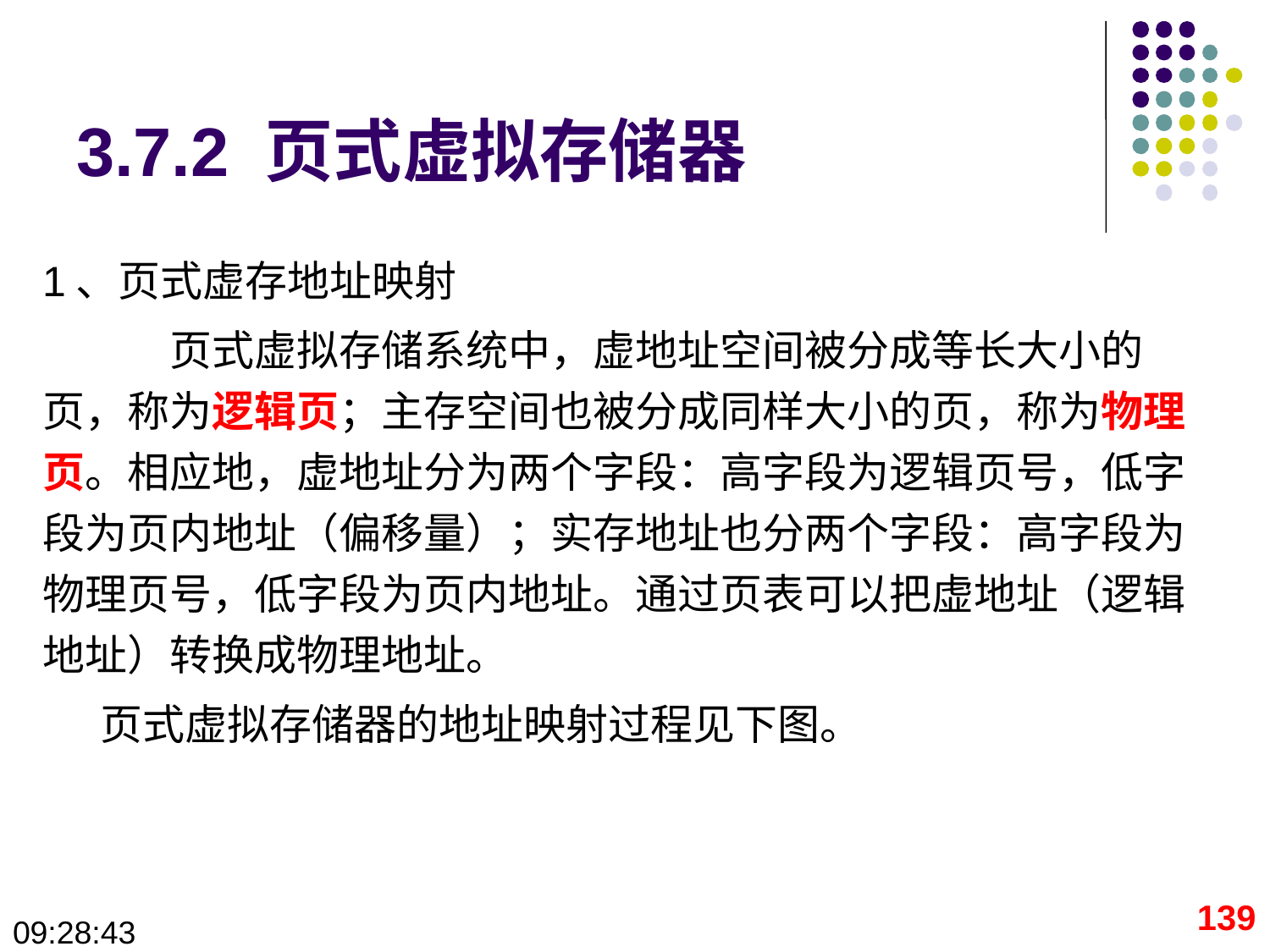

# 3.7.2 页式虚拟存储器
1、页式虚存地址映射
	页式虚拟存储系统中，虚地址空间被分成等长大小的页，称为逻辑页；主存空间也被分成同样大小的页，称为物理页。相应地，虚地址分为两个字段：高字段为逻辑页号，低字段为页内地址（偏移量）；实存地址也分两个字段：高字段为物理页号，低字段为页内地址。通过页表可以把虚地址（逻辑地址）转换成物理地址。
     页式虚拟存储器的地址映射过程见下图。
139
09:28:43